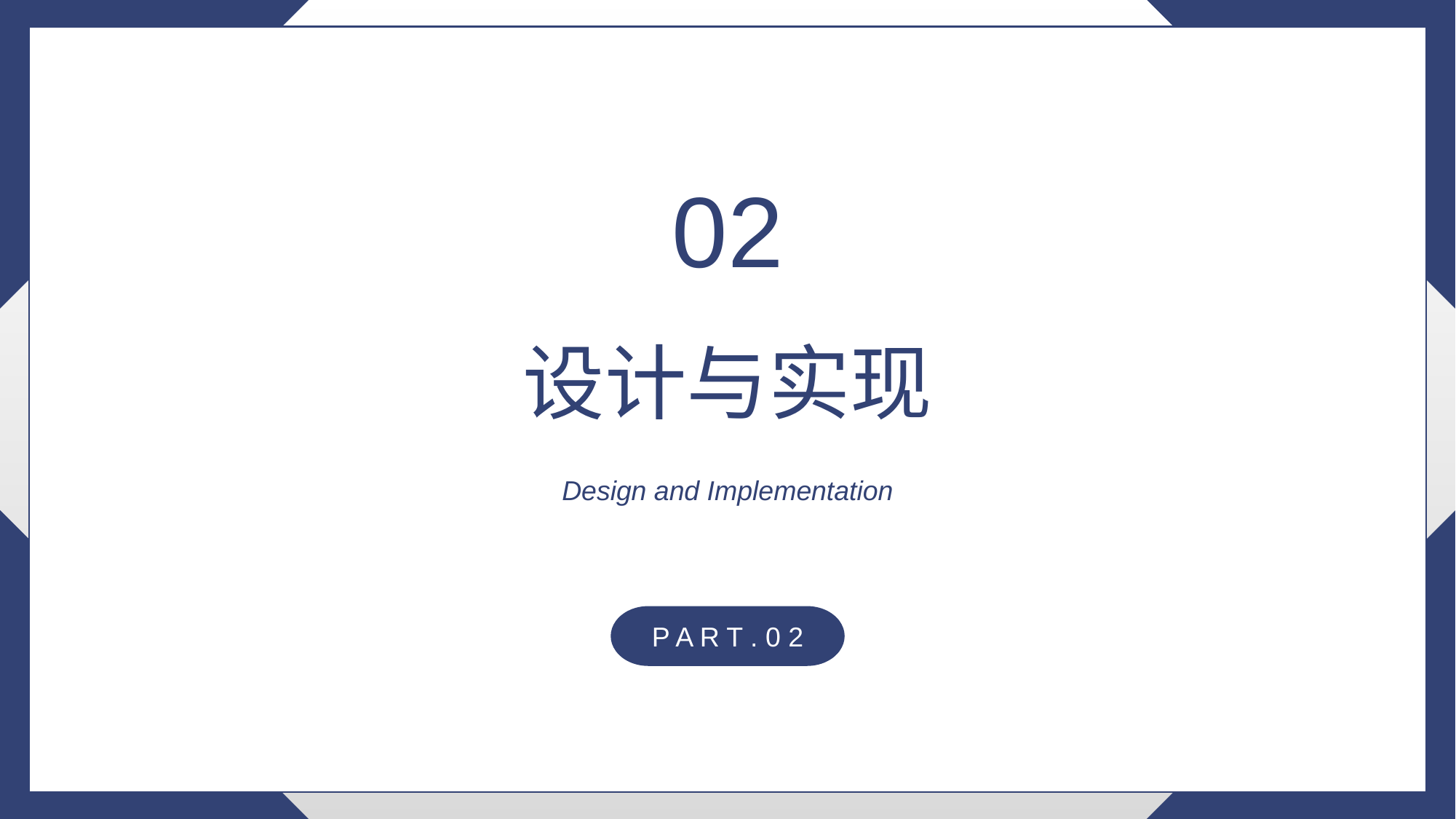

02
设计与实现
Design and Implementation

P A R T . 0 2